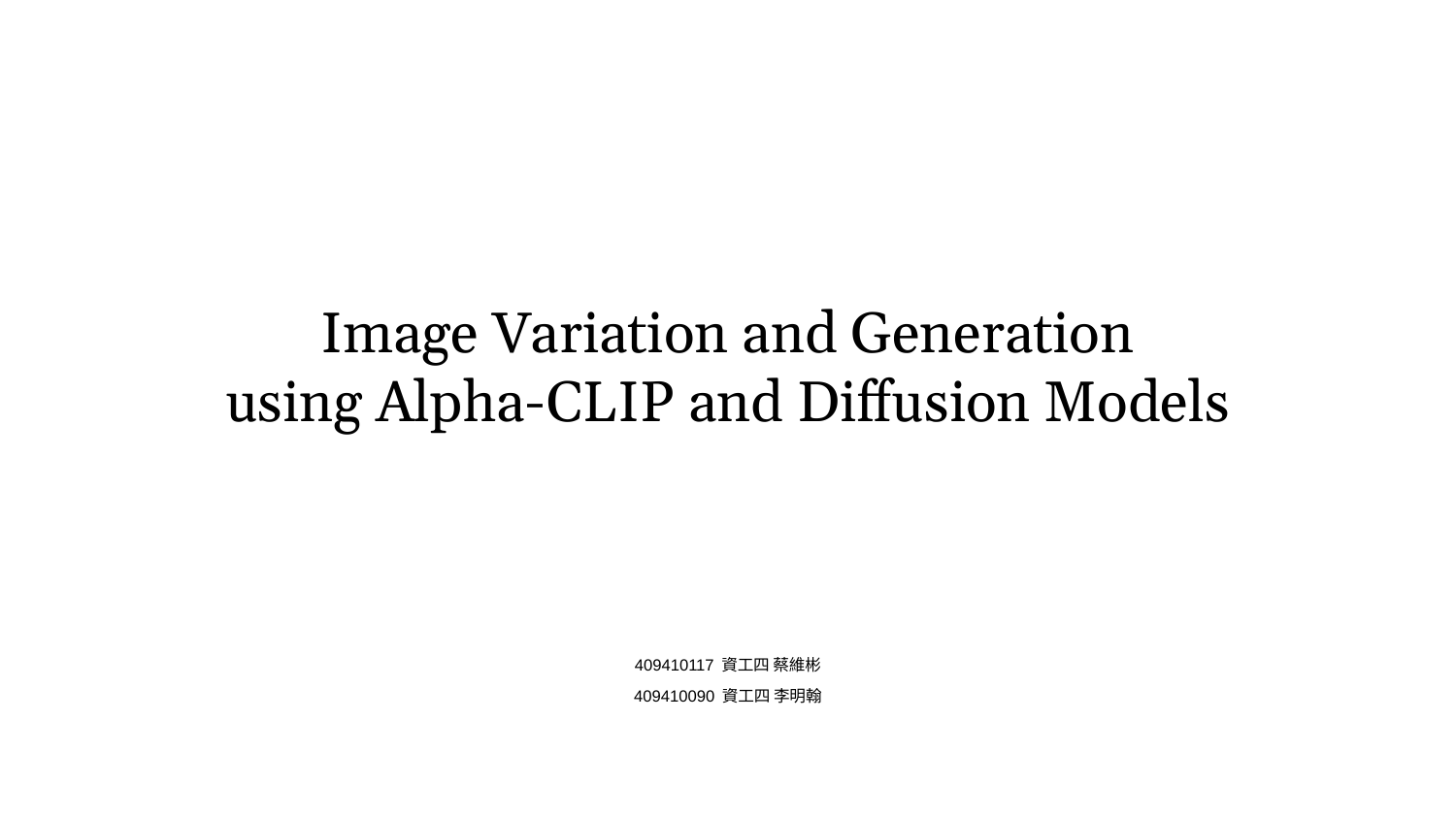

Image Variation and Generation
using Alpha-CLIP and Diffusion Models
409410117 資工四 蔡維彬

409410090 資工四 李明翰